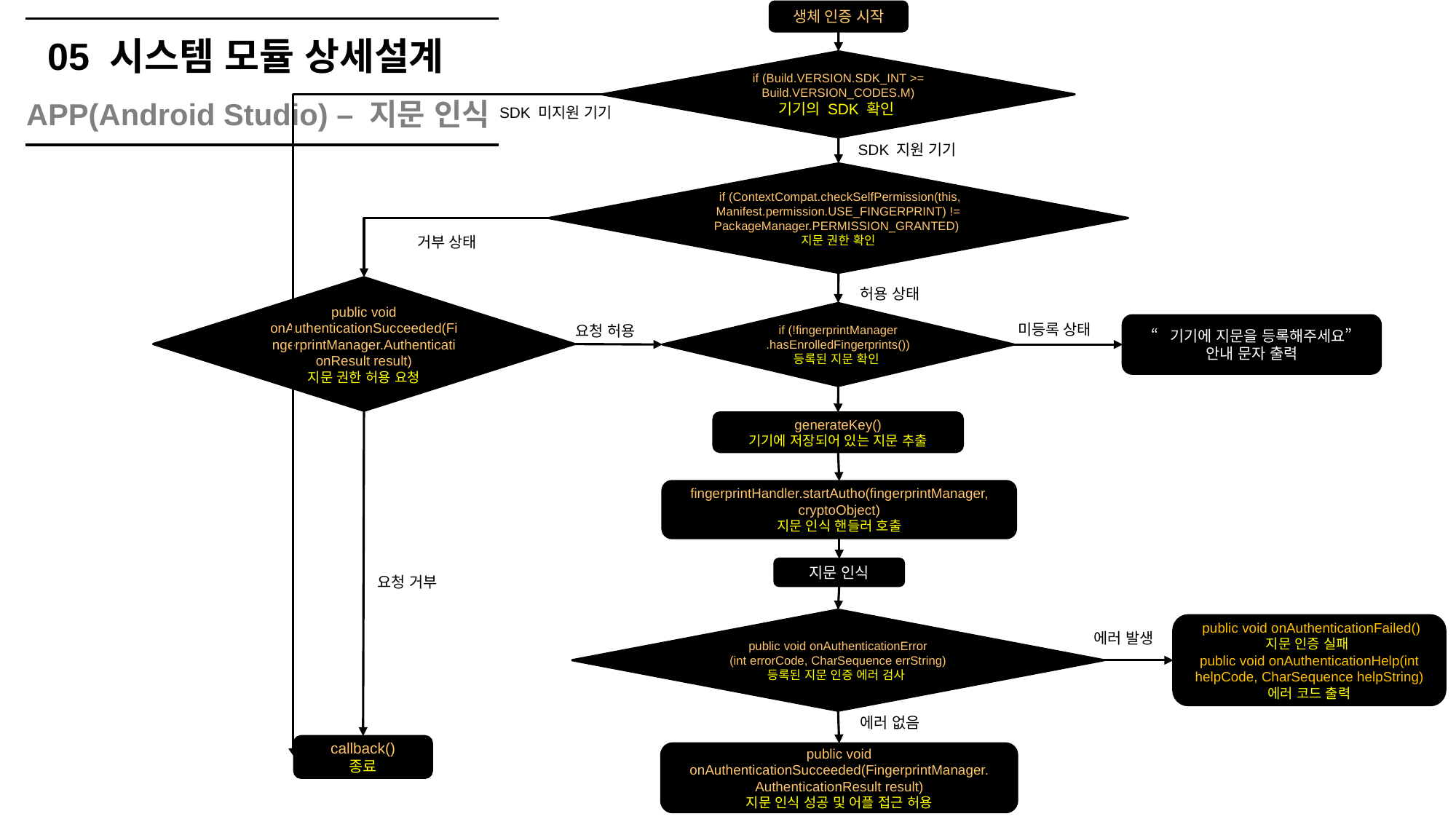

생체 인증 시작
05 시스템 모듈 상세설계
APP(Android Studio) – 지문 인식
if (Build.VERSION.SDK_INT >= Build.VERSION_CODES.M)
기기의 SDK 확인
SDK 미지원 기기
SDK 지원 기기
 if (ContextCompat.checkSelfPermission(this, Manifest.permission.USE_FINGERPRINT) != PackageManager.PERMISSION_GRANTED)
지문 권한 확인
거부 상태
public void onAuthenticationSucceeded(FingerprintManager.AuthenticationResult result)
지문 권한 허용 요청
허용 상태
if (!fingerprintManager
.hasEnrolledFingerprints())
등록된 지문 확인
미등록 상태
“기기에 지문을 등록해주세요”
안내 문자 출력
요청 허용
generateKey()
기기에 저장되어 있는 지문 추출
fingerprintHandler.startAutho(fingerprintManager, cryptoObject)
지문 인식 핸들러 호출
지문 인식
요청 거부
public void onAuthenticationError
(int errorCode, CharSequence errString)
등록된 지문 인증 에러 검사
 public void onAuthenticationFailed()
지문 인증 실패
public void onAuthenticationHelp(int helpCode, CharSequence helpString)
에러 코드 출력
에러 발생
에러 없음
callback()
종료
public void onAuthenticationSucceeded(FingerprintManager.
AuthenticationResult result)
지문 인식 성공 및 어플 접근 허용